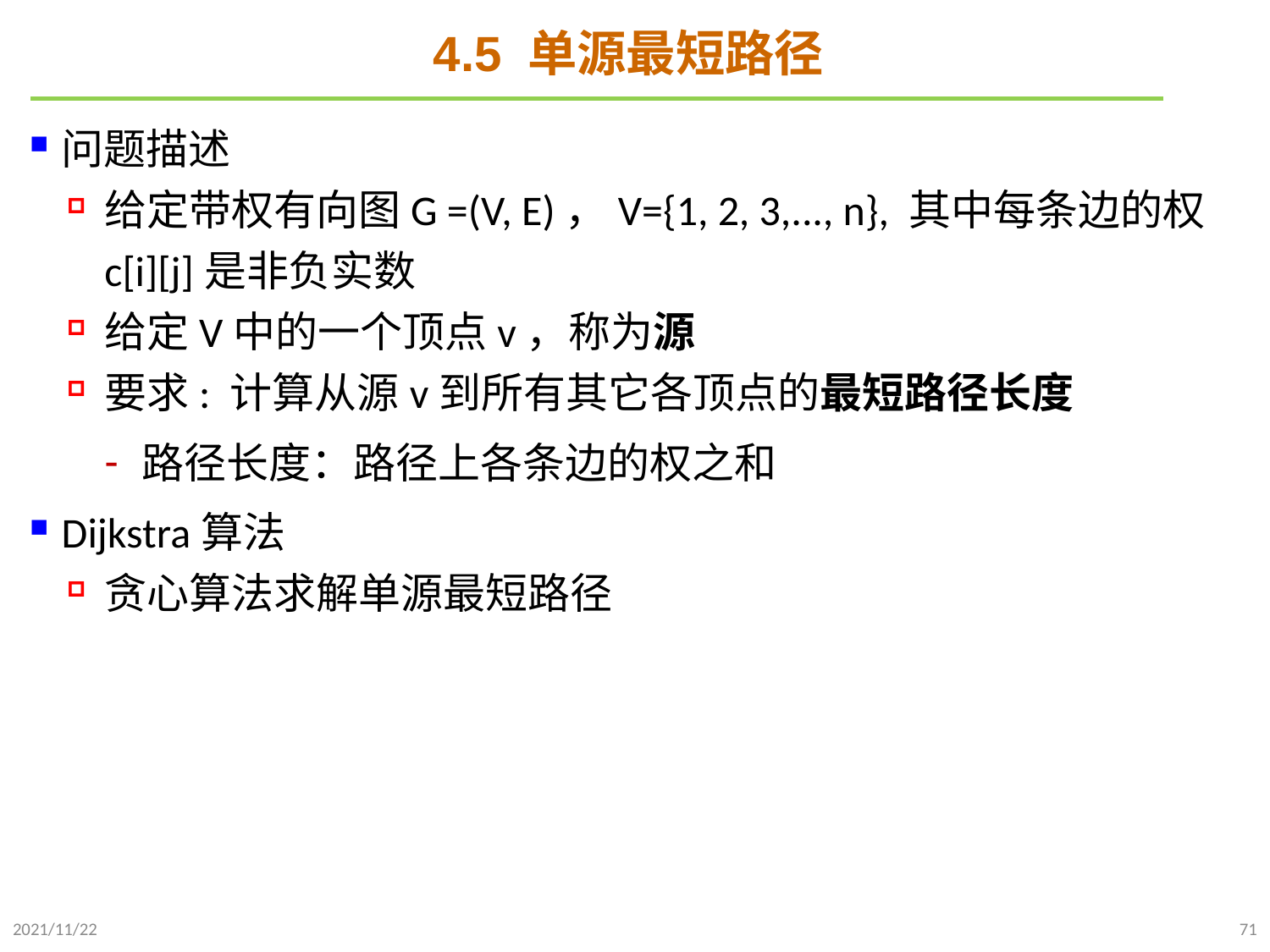

# 4.5 单源最短路径
问题描述
给定带权有向图G =(V, E)，V={1, 2, 3,..., n}, 其中每条边的权c[i][j]是非负实数
给定V中的一个顶点v，称为源
要求: 计算从源v到所有其它各顶点的最短路径长度
路径长度：路径上各条边的权之和
Dijkstra算法
贪心算法求解单源最短路径

2021/11/22
71